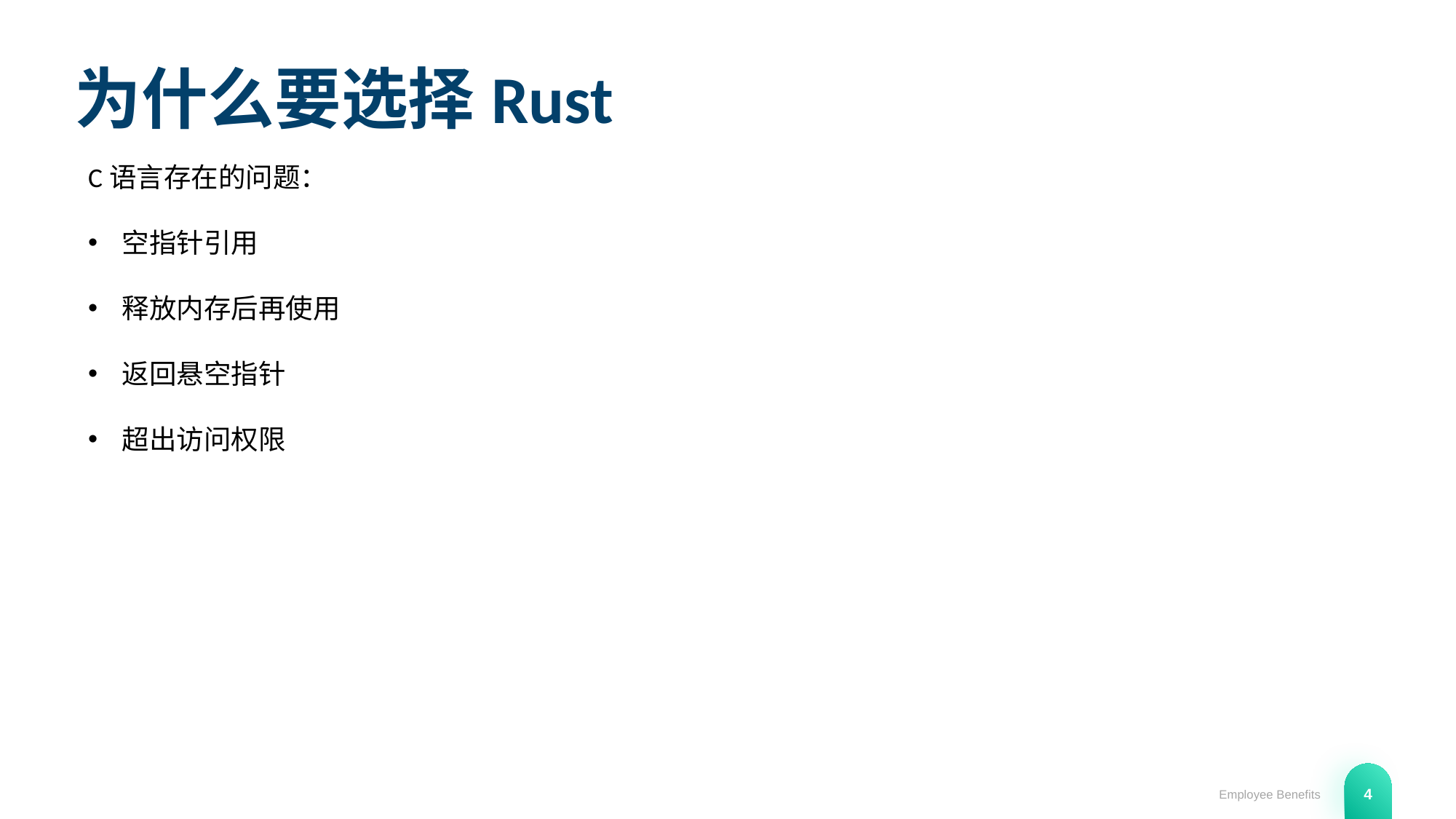

# 为什么要选择Rust
C语言存在的问题：

空指针引用

释放内存后再使用

返回悬空指针

超出访问权限